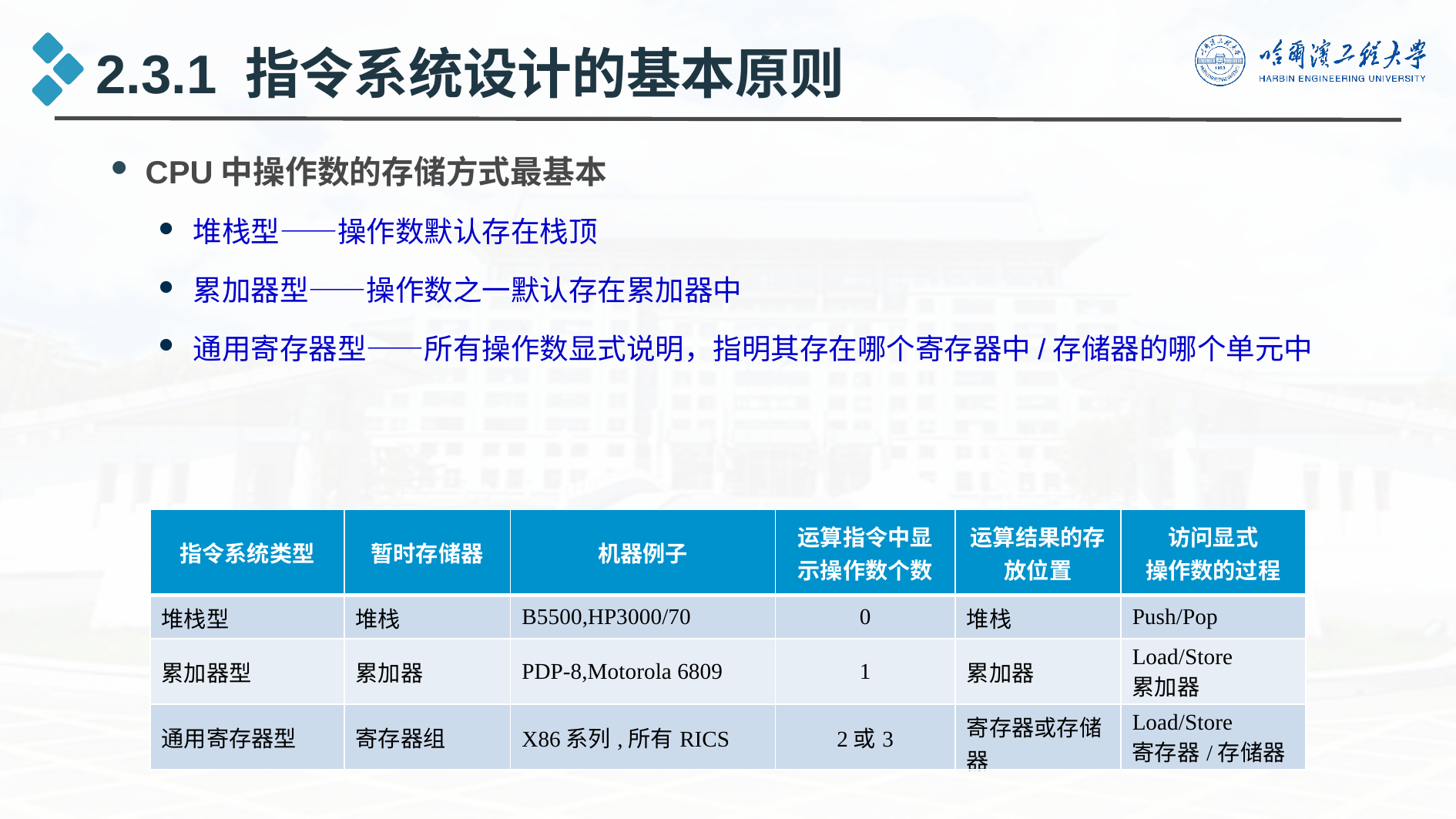

2.3.1 指令系统设计的基本原则

CPU中操作数的存储方式最基本
堆栈型——操作数默认存在栈顶
累加器型——操作数之一默认存在累加器中
通用寄存器型——所有操作数显式说明，指明其存在哪个寄存器中/存储器的哪个单元中

| 指令系统类型 | 暂时存储器 | 机器例子 | 运算指令中显示操作数个数 | 运算结果的存放位置 | 访问显式 操作数的过程 |
| --- | --- | --- | --- | --- | --- |
| 堆栈型 | 堆栈 | B5500,HP3000/70 | 0 | 堆栈 | Push/Pop |
| 累加器型 | 累加器 | PDP-8,Motorola 6809 | 1 | 累加器 | Load/Store 累加器 |
| 通用寄存器型 | 寄存器组 | X86系列,所有RICS | 2或3 | 寄存器或存储器 | Load/Store 寄存器/存储器 |